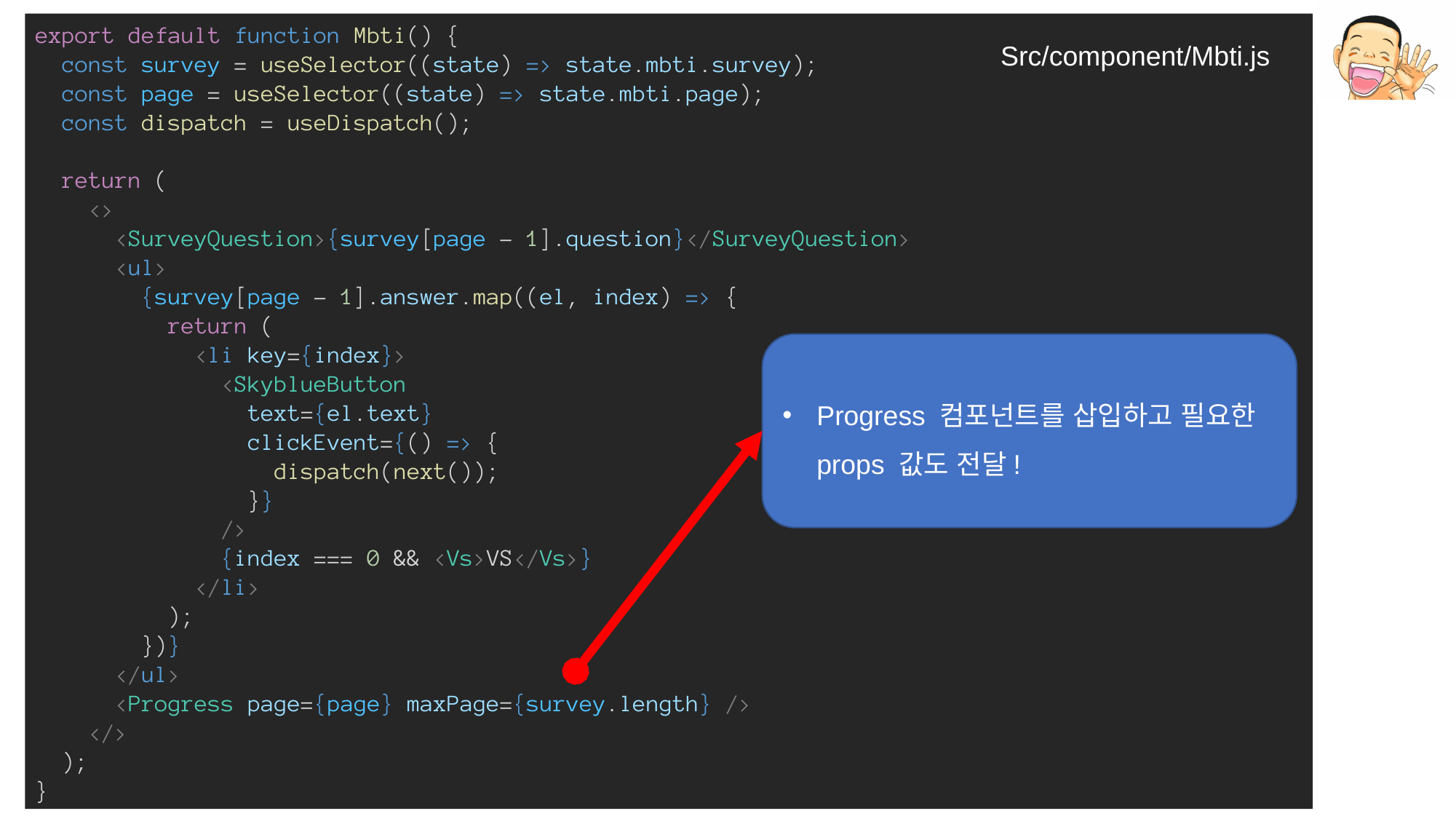

export default function Mbti() {
  const survey = useSelector((state) => state.mbti.survey);
  const page = useSelector((state) => state.mbti.page);
  const dispatch = useDispatch();
  return (
    <>
      <SurveyQuestion>{survey[page - 1].question}</SurveyQuestion>
      <ul>
        {survey[page - 1].answer.map((el, index) => {
          return (
            <li key={index}>
              <SkyblueButton
                text={el.text}
                clickEvent={() => {
                  dispatch(next());
                }}
              />
              {index === 0 && <Vs>VS</Vs>}
            </li>
          );
        })}
      </ul>
      <Progress page={page} maxPage={survey.length} />
    </>
  );
}
Src/component/Mbti.js
Progress 컴포넌트를 삽입하고 필요한 props 값도 전달!